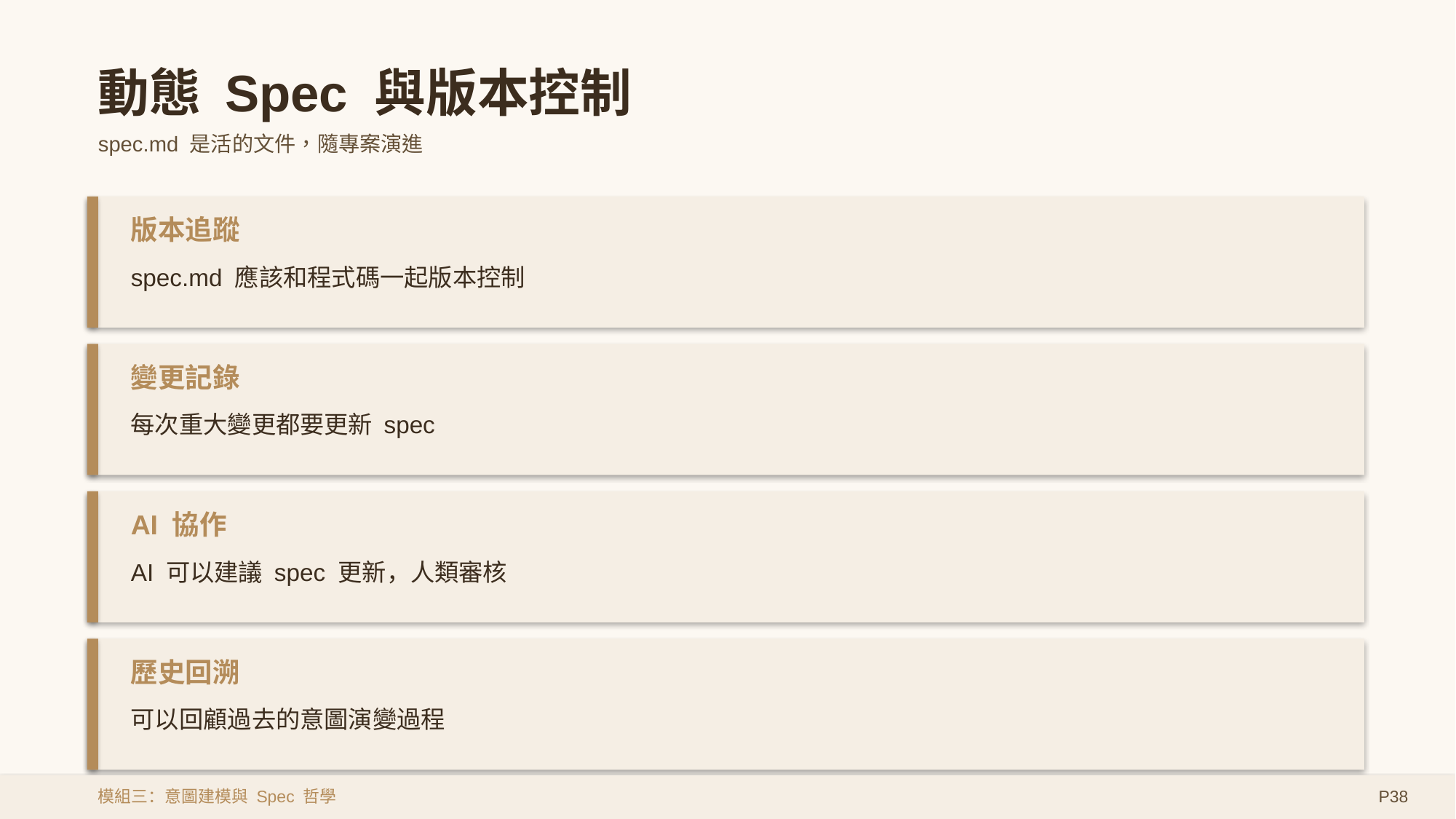

動態 Spec 與版本控制
spec.md 是活的文件，隨專案演進

版本追蹤
spec.md 應該和程式碼一起版本控制

變更記錄
每次重大變更都要更新 spec

AI 協作
AI 可以建議 spec 更新，人類審核

歷史回溯
可以回顧過去的意圖演變過程

模組三：意圖建模與 Spec 哲學
P38